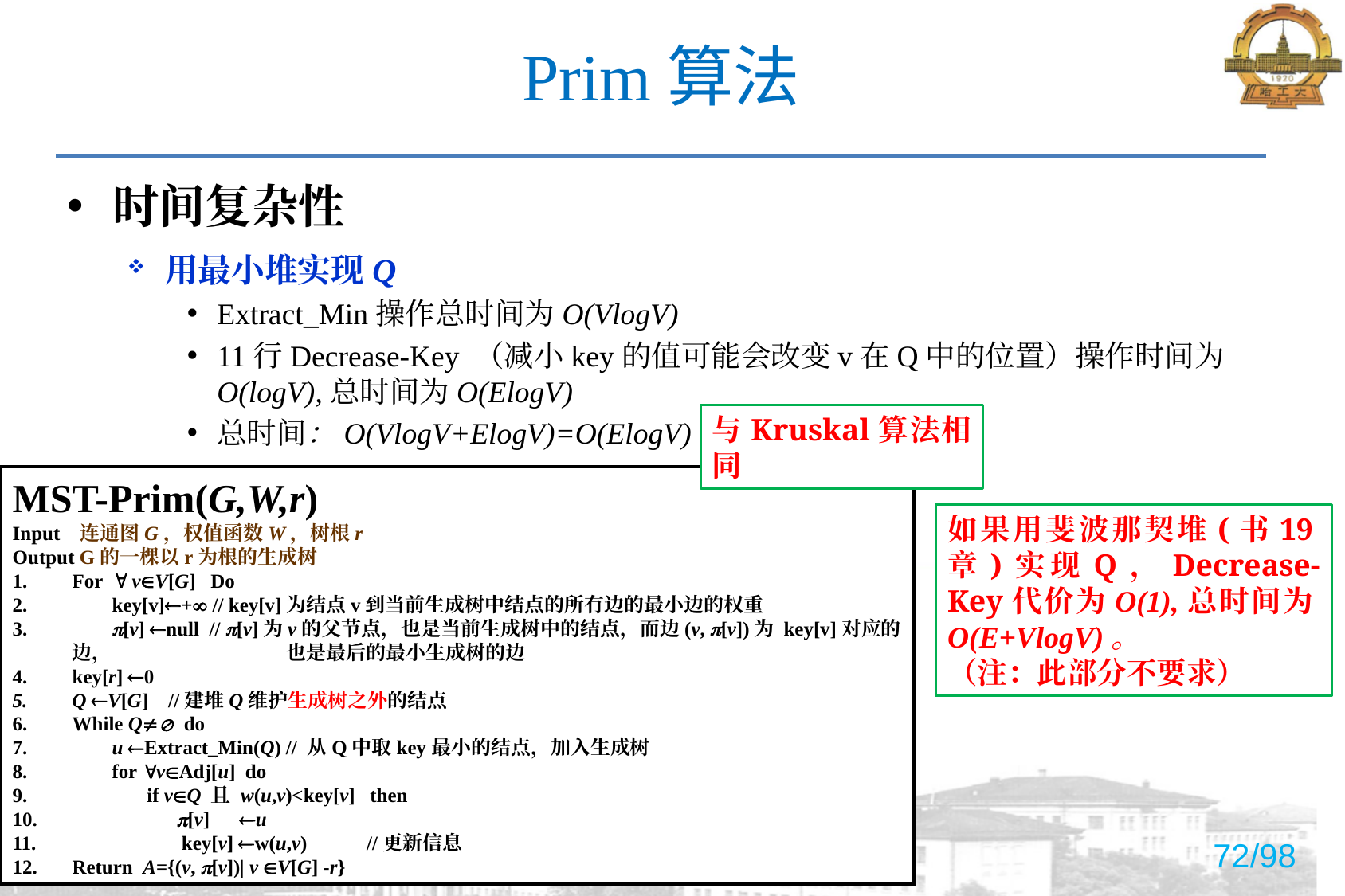

# Prim算法
时间复杂性
用最小堆实现Q
Extract_Min操作总时间为O(VlogV)
11行Decrease-Key （减小key的值可能会改变v在Q中的位置）操作时间为O(logV),总时间为O(ElogV)
总时间：O(VlogV+ElogV)=O(ElogV)
与Kruskal算法相同
MST-Prim(G,W,r)
Input   连通图G，权值函数W，树根r
Output G的一棵以r为根的生成树
For  ∀ v∈V[G]   Do
        key[v]←+∞ // key[v]为结点v到当前生成树中结点的所有边的最小边的权重
        π[v] ←null  // π[v]为v的父节点，也是当前生成树中的结点，而边(v, π[v])为 key[v]对应的边，    	                   也是最后的最小生成树的边
key[r] ←0
Q ←V[G]    //建堆Q维护生成树之外的结点
While Q≠∅  do
        u ←Extract_Min(Q) // 从Q中取key最小的结点，加入生成树
        for ∀v∈Adj[u]  do
               if v∈Q 且 w(u,v)<key[v]   then
                     π[v]      ←u
                      key[v] ←w(u,v)            //更新信息
Return  A={(v, π[v])| v ∈V[G] -r}
如果用斐波那契堆(书19章)实现Q，Decrease-Key代价为O(1),总时间为O(E+VlogV)。
（注：此部分不要求）